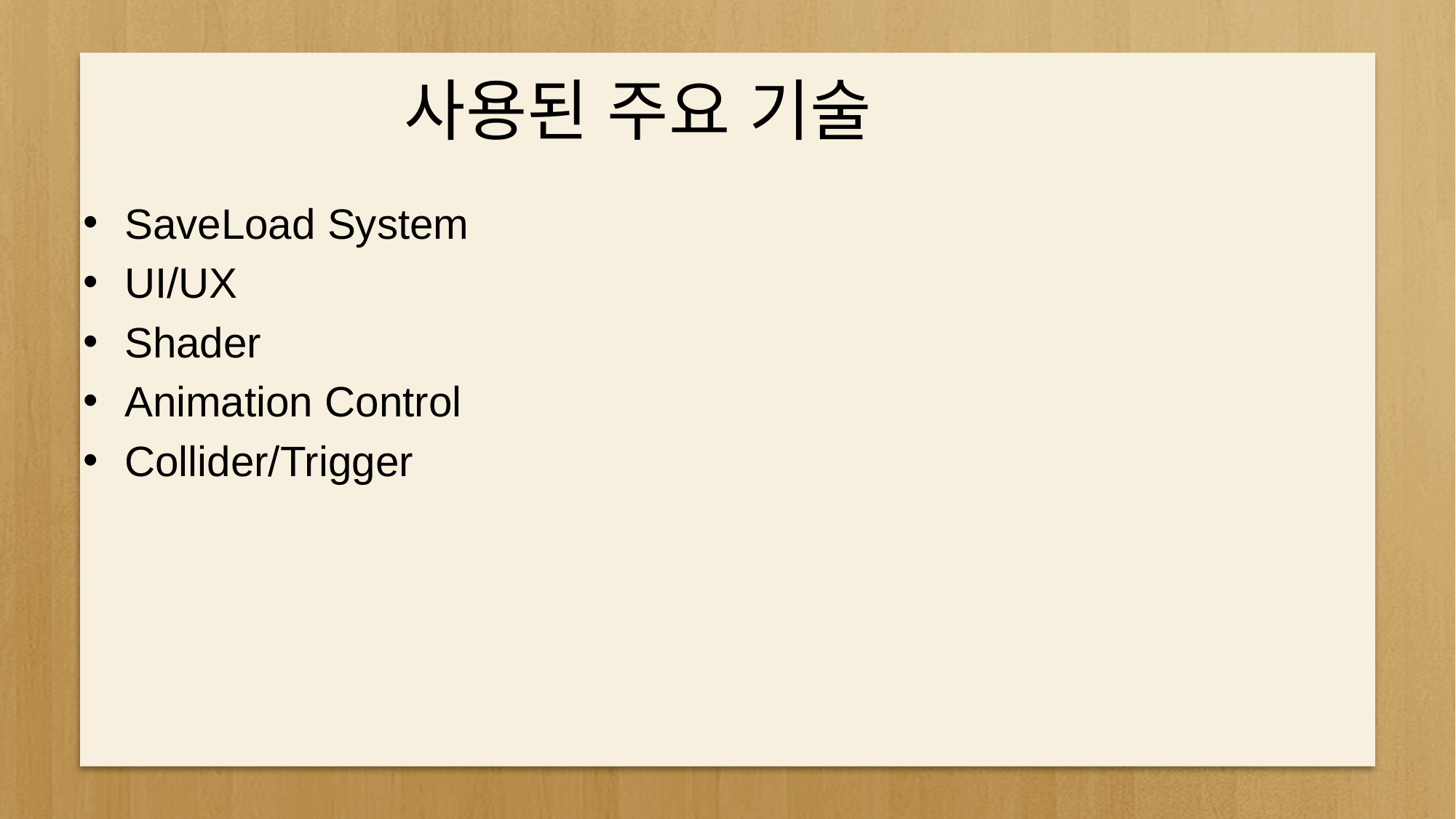

# 사용된 주요 기술
SaveLoad System
UI/UX
Shader
Animation Control
Collider/Trigger